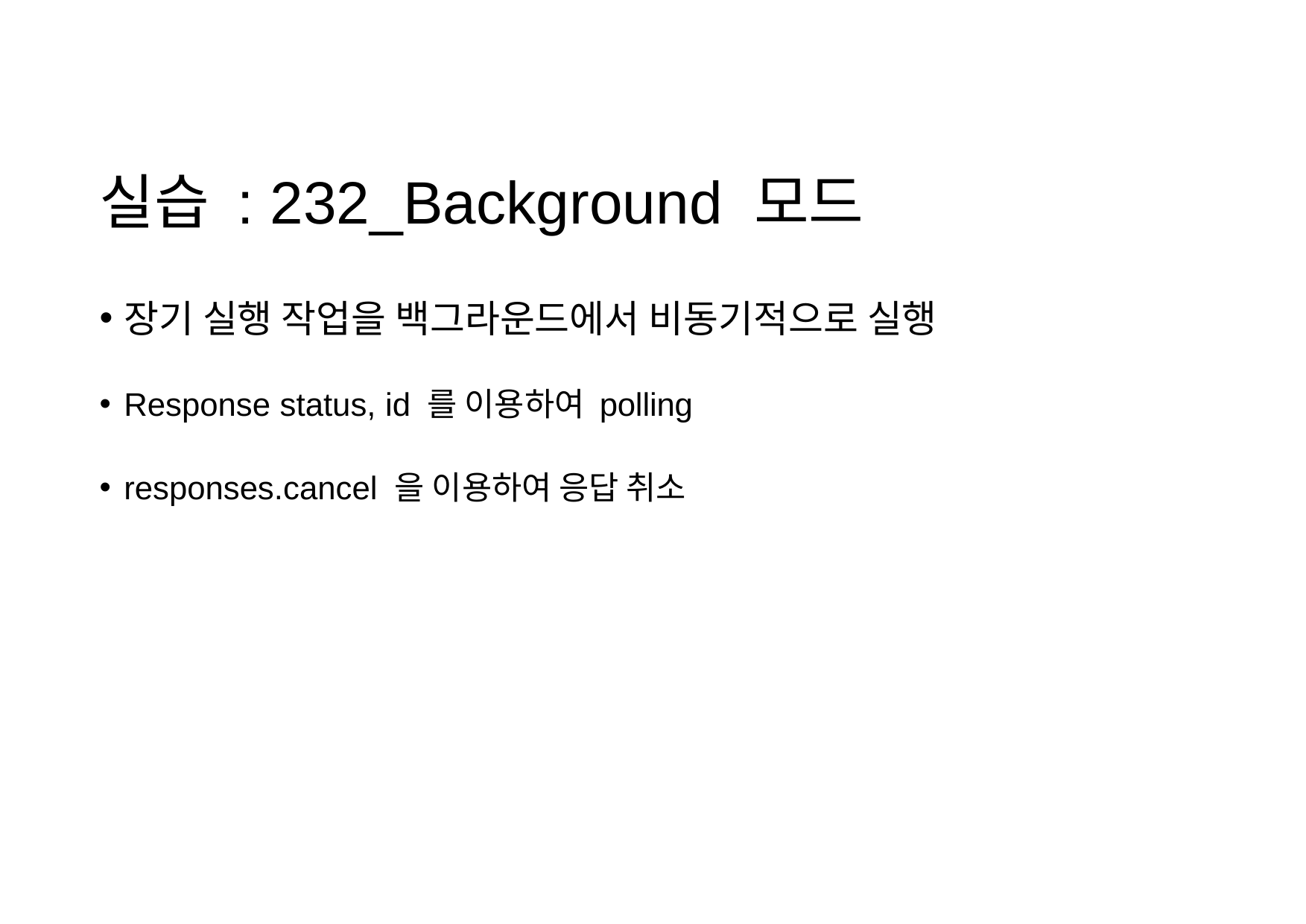

# 실습 : 232_Background 모드
장기 실행 작업을 백그라운드에서 비동기적으로 실행

Response status, id 를 이용하여 polling

responses.cancel 을 이용하여 응답 취소